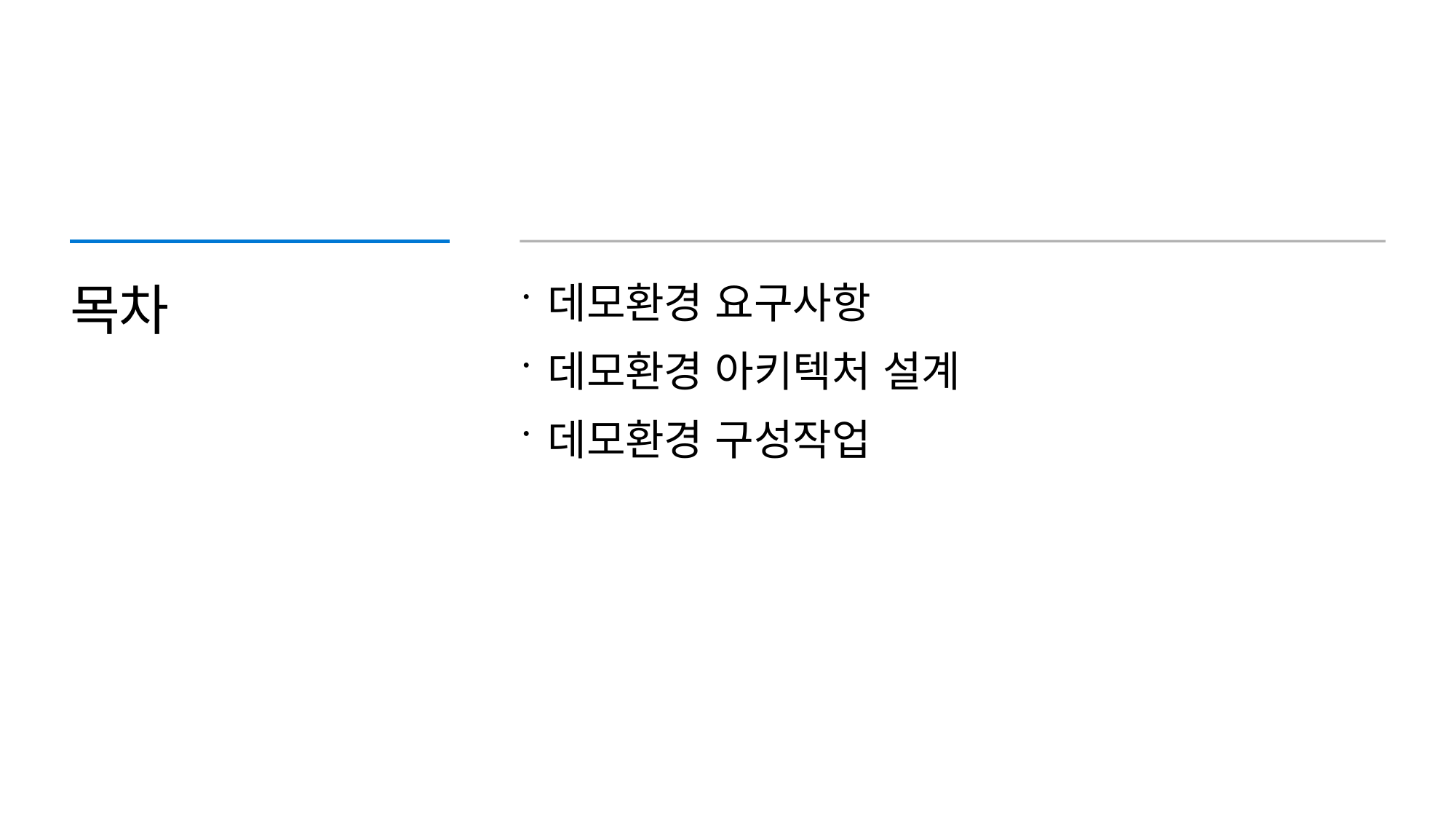

# 목차
데모환경 요구사항
데모환경 아키텍처 설계
데모환경 구성작업